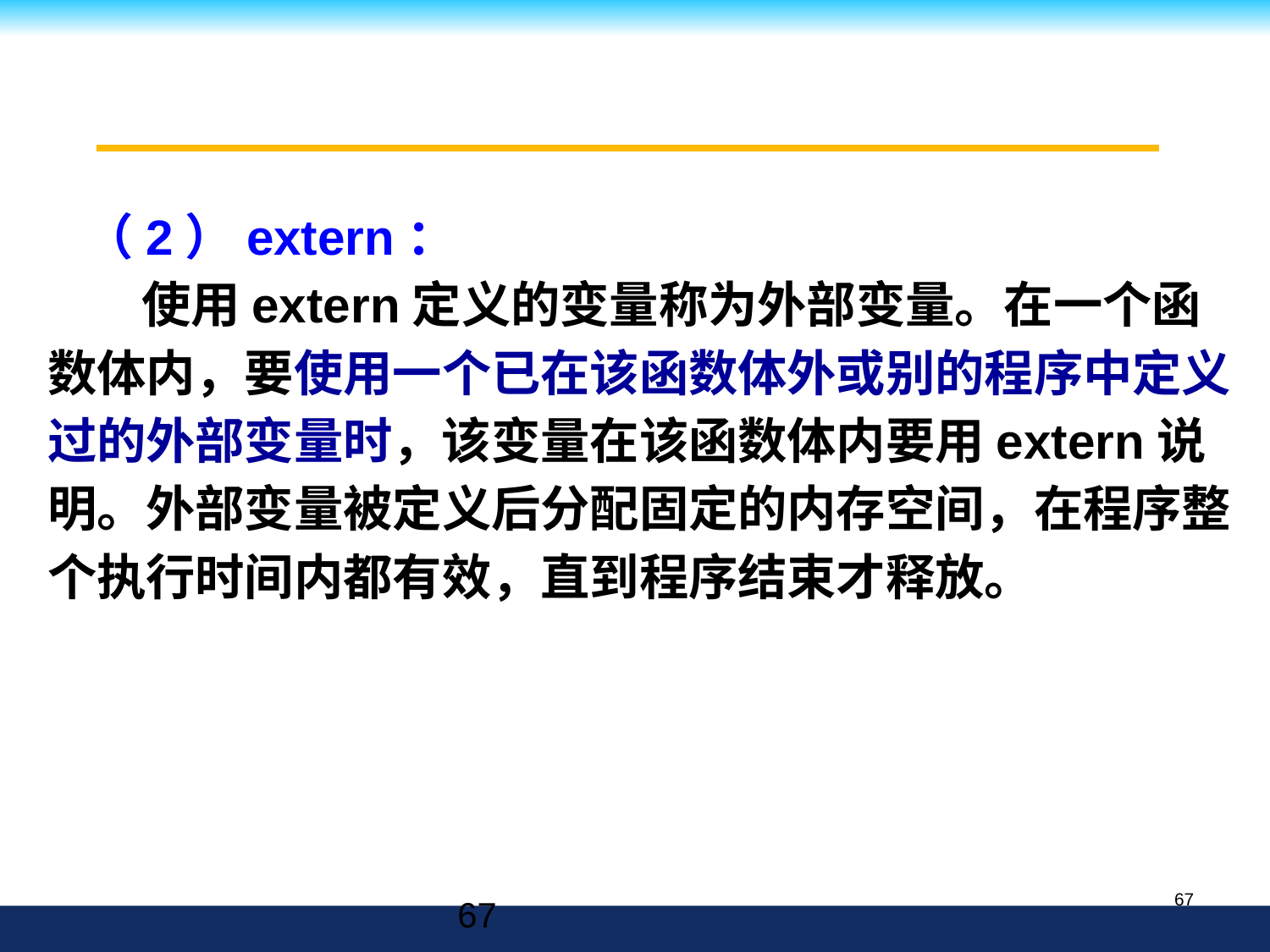

（2）extern：
    使用extern定义的变量称为外部变量。在一个函数体内，要使用一个已在该函数体外或别的程序中定义过的外部变量时，该变量在该函数体内要用extern说明。外部变量被定义后分配固定的内存空间，在程序整个执行时间内都有效，直到程序结束才释放。
67
67